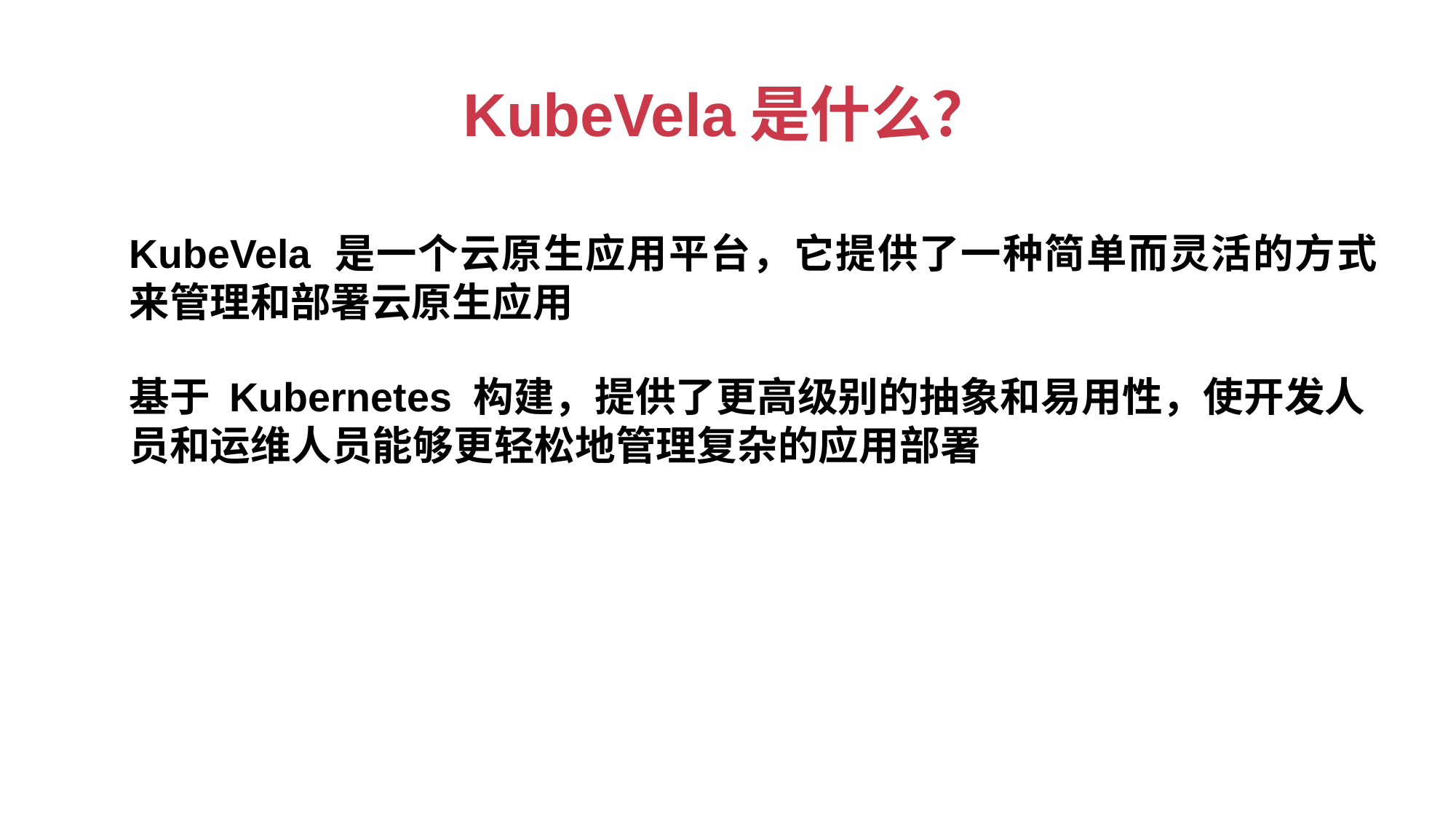

KubeVela是什么？
KubeVela 是一个云原生应用平台，它提供了一种简单而灵活的方式来管理和部署云原生应用
基于 Kubernetes 构建，提供了更高级别的抽象和易用性，使开发人员和运维人员能够更轻松地管理复杂的应用部署